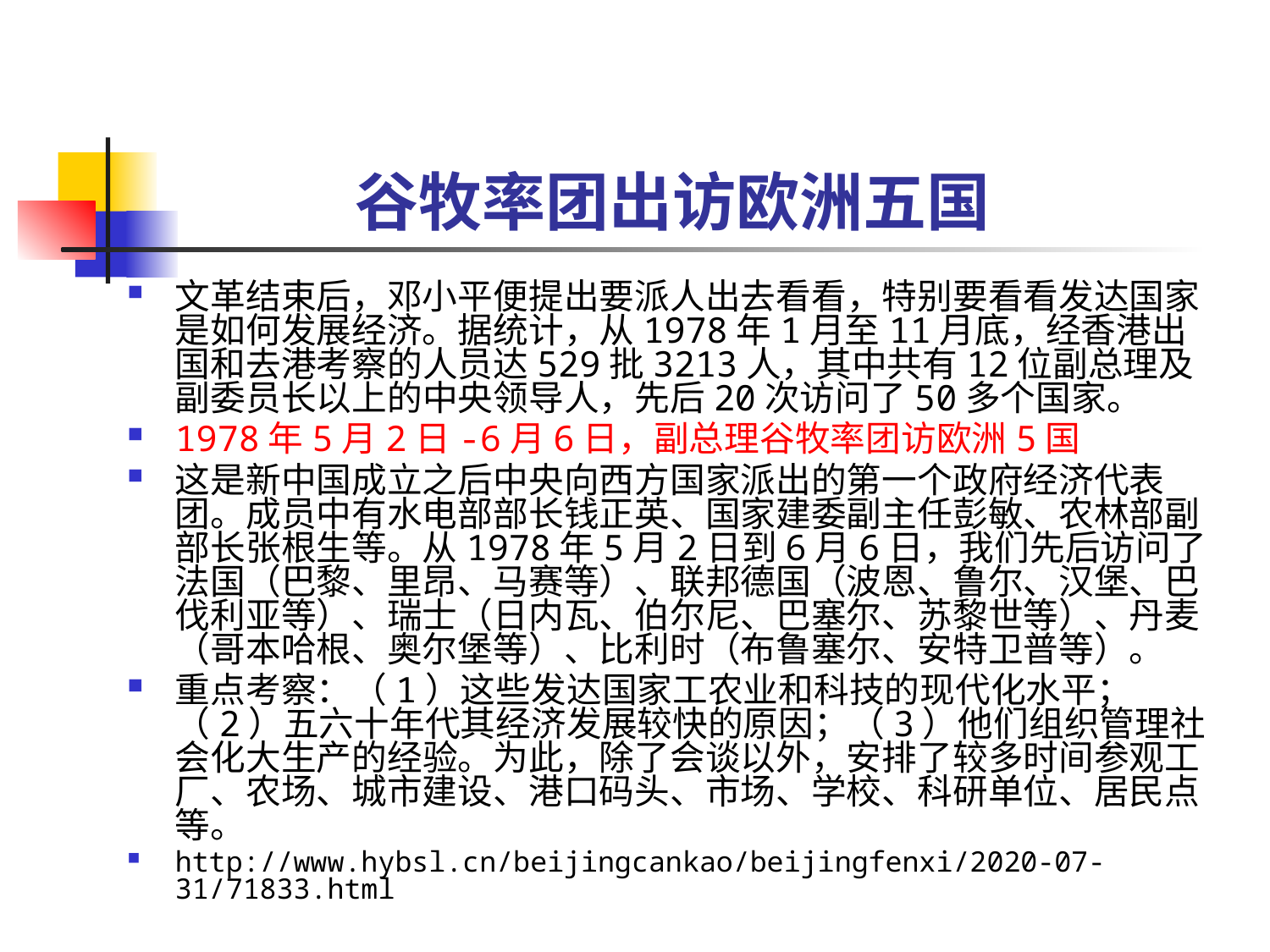

# 谷牧率团出访欧洲五国
文革结束后，邓小平便提出要派人出去看看，特别要看看发达国家是如何发展经济。据统计，从1978年1月至11月底，经香港出国和去港考察的人员达529批3213人，其中共有12位副总理及副委员长以上的中央领导人，先后20次访问了50多个国家。
1978年5月2日-6月6日，副总理谷牧率团访欧洲5国
这是新中国成立之后中央向西方国家派出的第一个政府经济代表团。成员中有水电部部长钱正英、国家建委副主任彭敏、农林部副部长张根生等。从1978年5月2日到6月6日，我们先后访问了法国（巴黎、里昂、马赛等）、联邦德国（波恩、鲁尔、汉堡、巴伐利亚等）、瑞士（日内瓦、伯尔尼、巴塞尔、苏黎世等）、丹麦（哥本哈根、奥尔堡等）、比利时（布鲁塞尔、安特卫普等）。
重点考察：（1）这些发达国家工农业和科技的现代化水平；（2）五六十年代其经济发展较快的原因；（3）他们组织管理社会化大生产的经验。为此，除了会谈以外，安排了较多时间参观工厂、农场、城市建设、港口码头、市场、学校、科研单位、居民点等。
http://www.hybsl.cn/beijingcankao/beijingfenxi/2020-07-31/71833.html